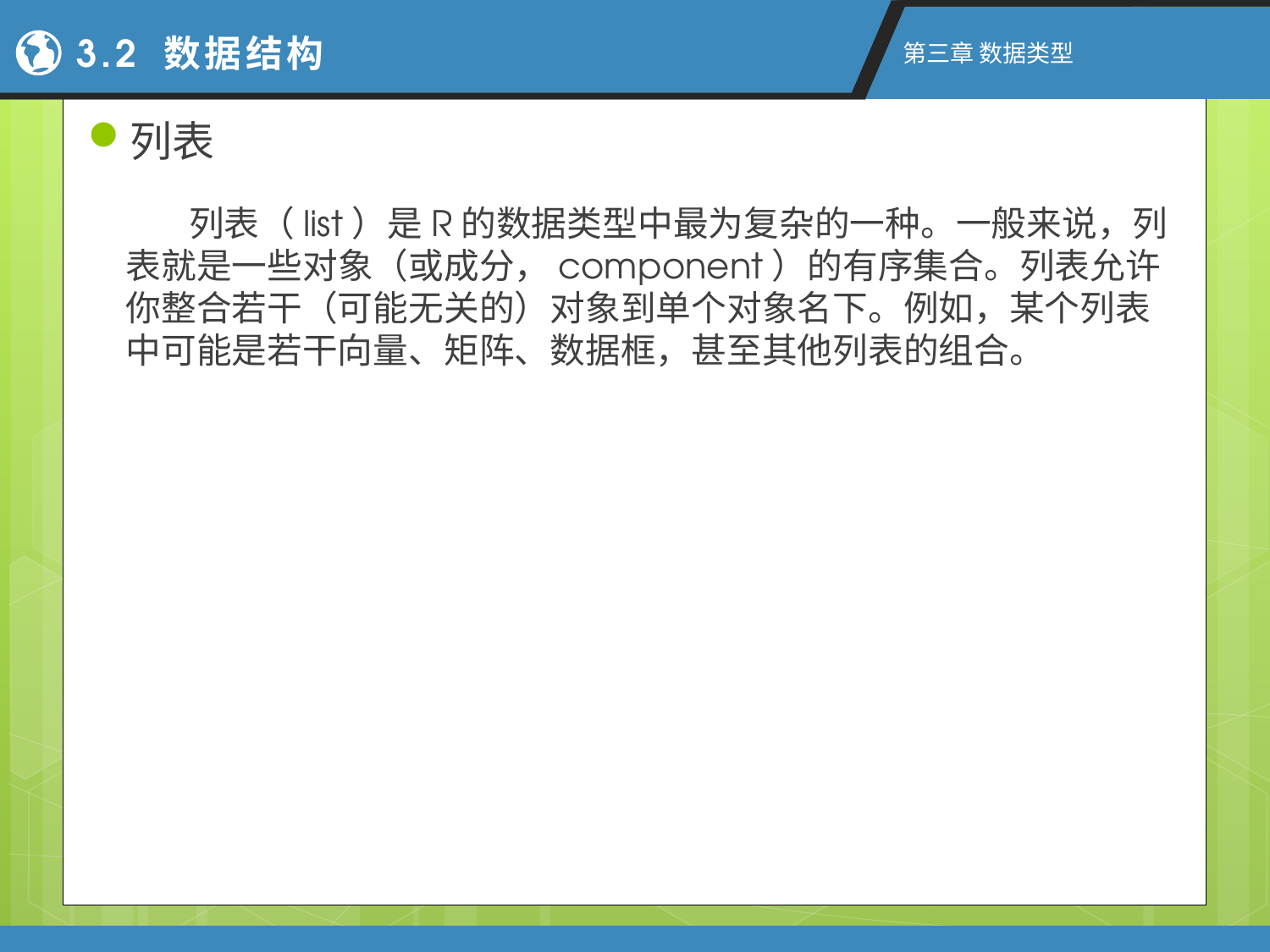

2.1新手上路
3.2 数据结构

第二章 R语言入门
第三章 数据类型
列表
       列表（list）是R的数据类型中最为复杂的一种。一般来说，列表就是一些对象（或成分，component）的有序集合。列表允许你整合若干（可能无关的）对象到单个对象名下。例如，某个列表中可能是若干向量、矩阵、数据框，甚至其他列表的组合。